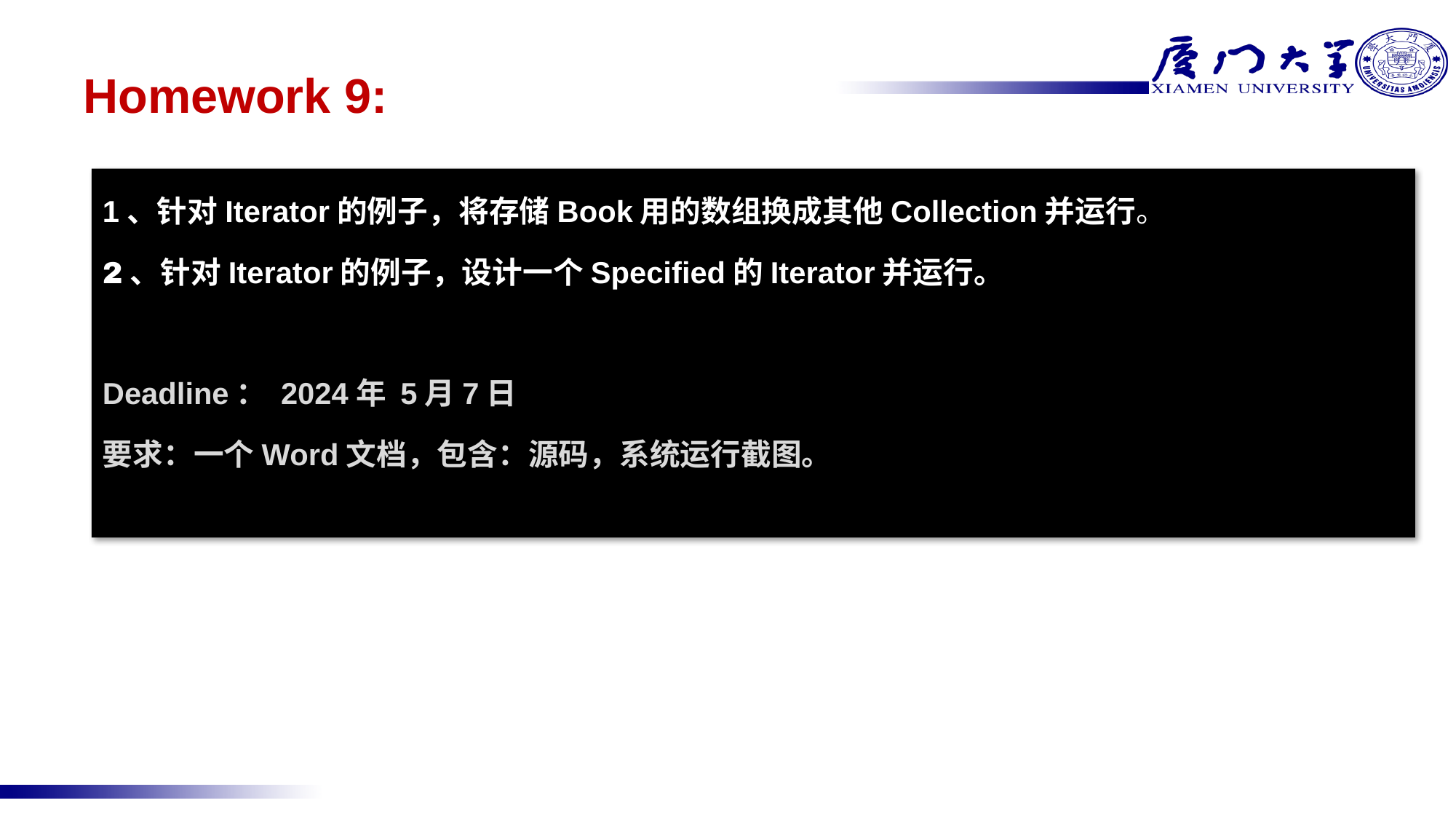

# Homework 9:
1、针对Iterator的例子，将存储Book用的数组换成其他Collection并运行。
2、针对Iterator的例子，设计一个Specified的Iterator并运行。

Deadline： 2024年 5月7日
要求：一个Word文档，包含：源码，系统运行截图。